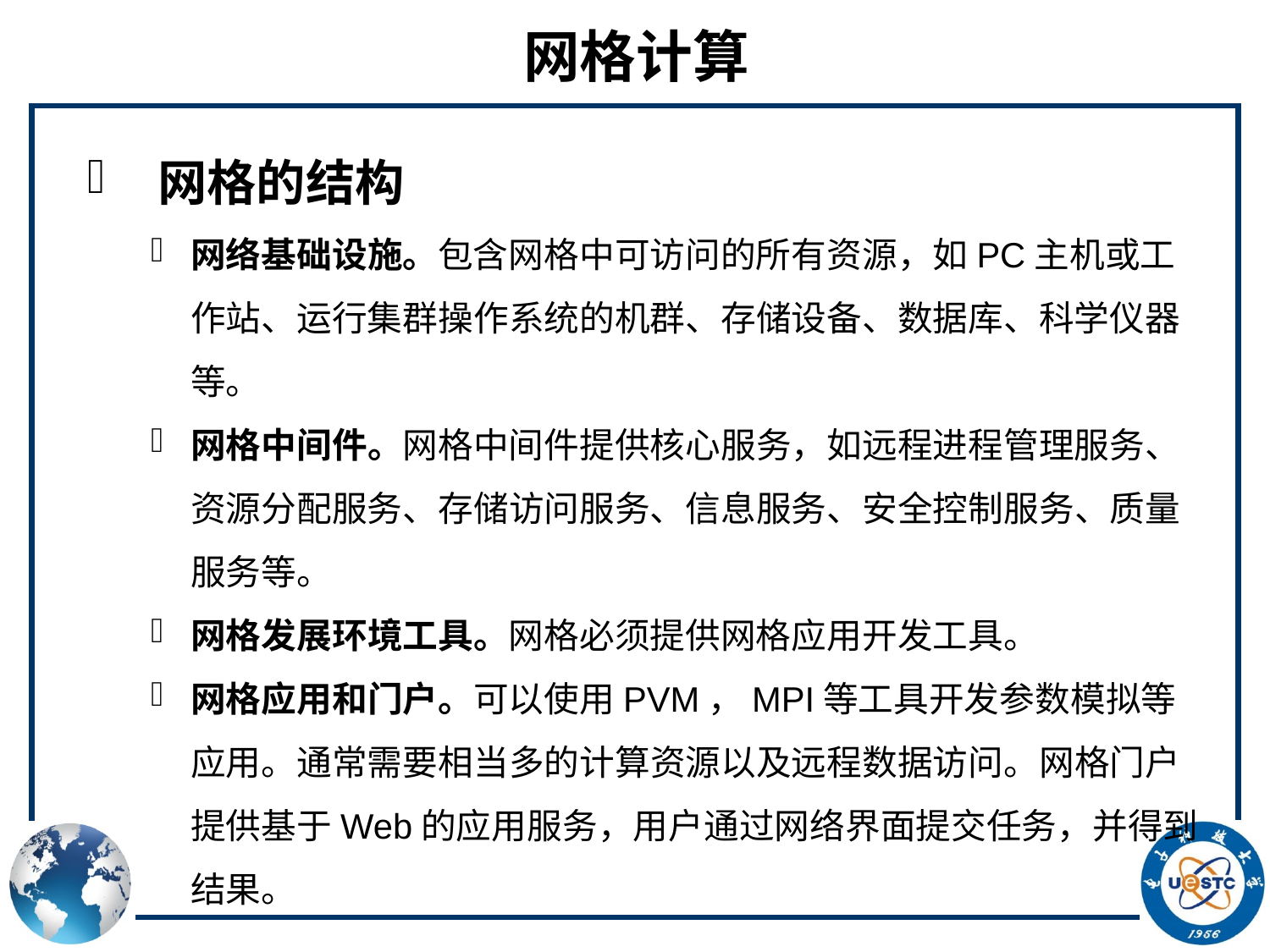

# 网格计算
 网格的结构
网络基础设施。包含网格中可访问的所有资源，如PC主机或工作站、运行集群操作系统的机群、存储设备、数据库、科学仪器等。
网格中间件。网格中间件提供核心服务，如远程进程管理服务、资源分配服务、存储访问服务、信息服务、安全控制服务、质量服务等。
网格发展环境工具。网格必须提供网格应用开发工具。
网格应用和门户。可以使用PVM，MPI等工具开发参数模拟等应用。通常需要相当多的计算资源以及远程数据访问。网格门户提供基于Web的应用服务，用户通过网络界面提交任务，并得到结果。